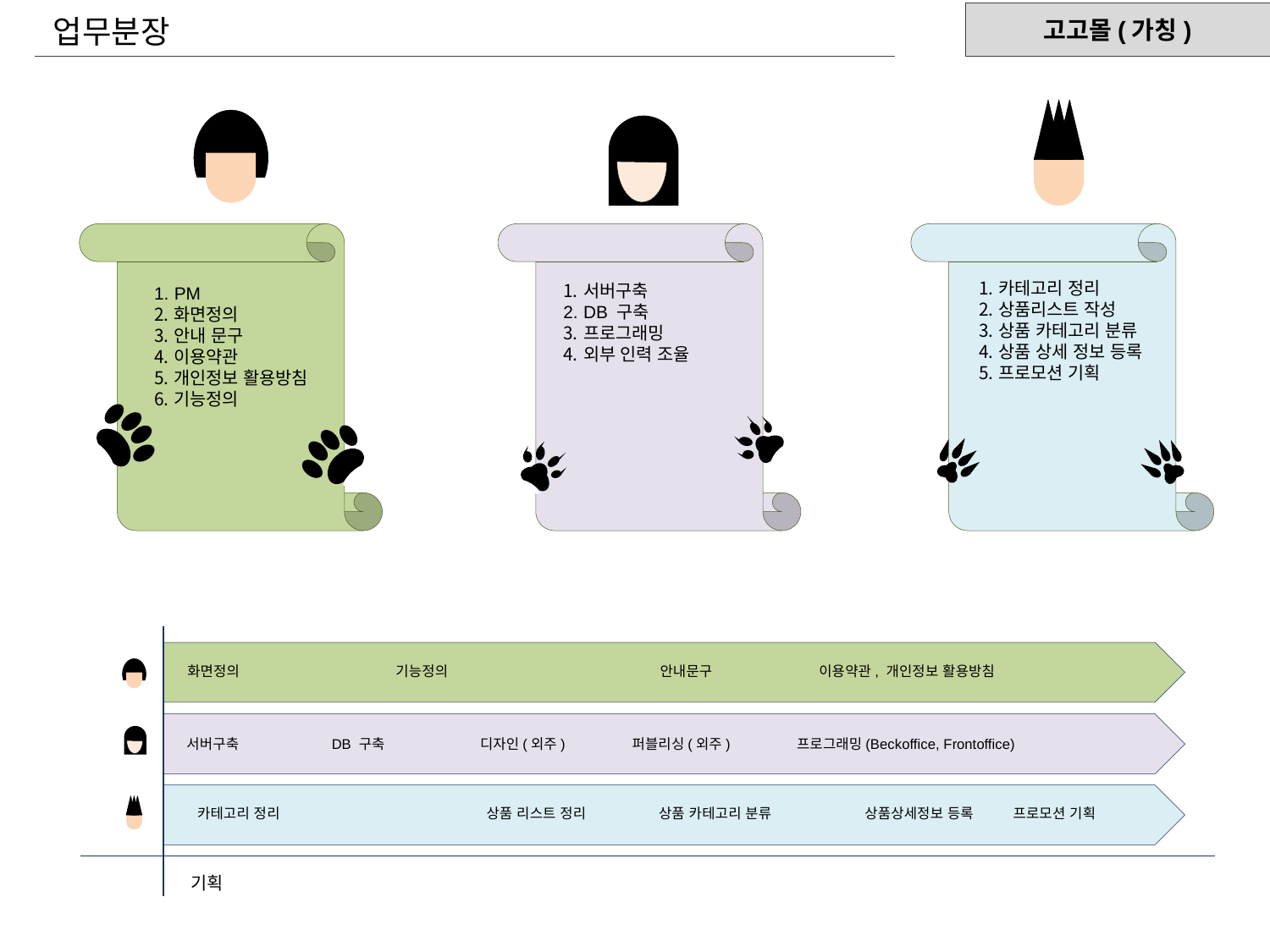

업무분장

카테고리 정리
상품리스트 작성
상품 카테고리 분류
상품 상세 정보 등록
프로모션 기획

서버구축
DB 구축
프로그래밍
외부 인력 조율
PM
화면정의
안내 문구
이용약관
개인정보 활용방침
기능정의

화면정의
기능정의
안내문구
이용약관, 개인정보 활용방침

서버구축
DB 구축
디자인(외주)
퍼블리싱(외주)
프로그래밍(Beckoffice, Frontoffice)

카테고리 정리
상품 리스트 정리
상품 카테고리 분류
상품상세정보 등록
프로모션 기획
기획